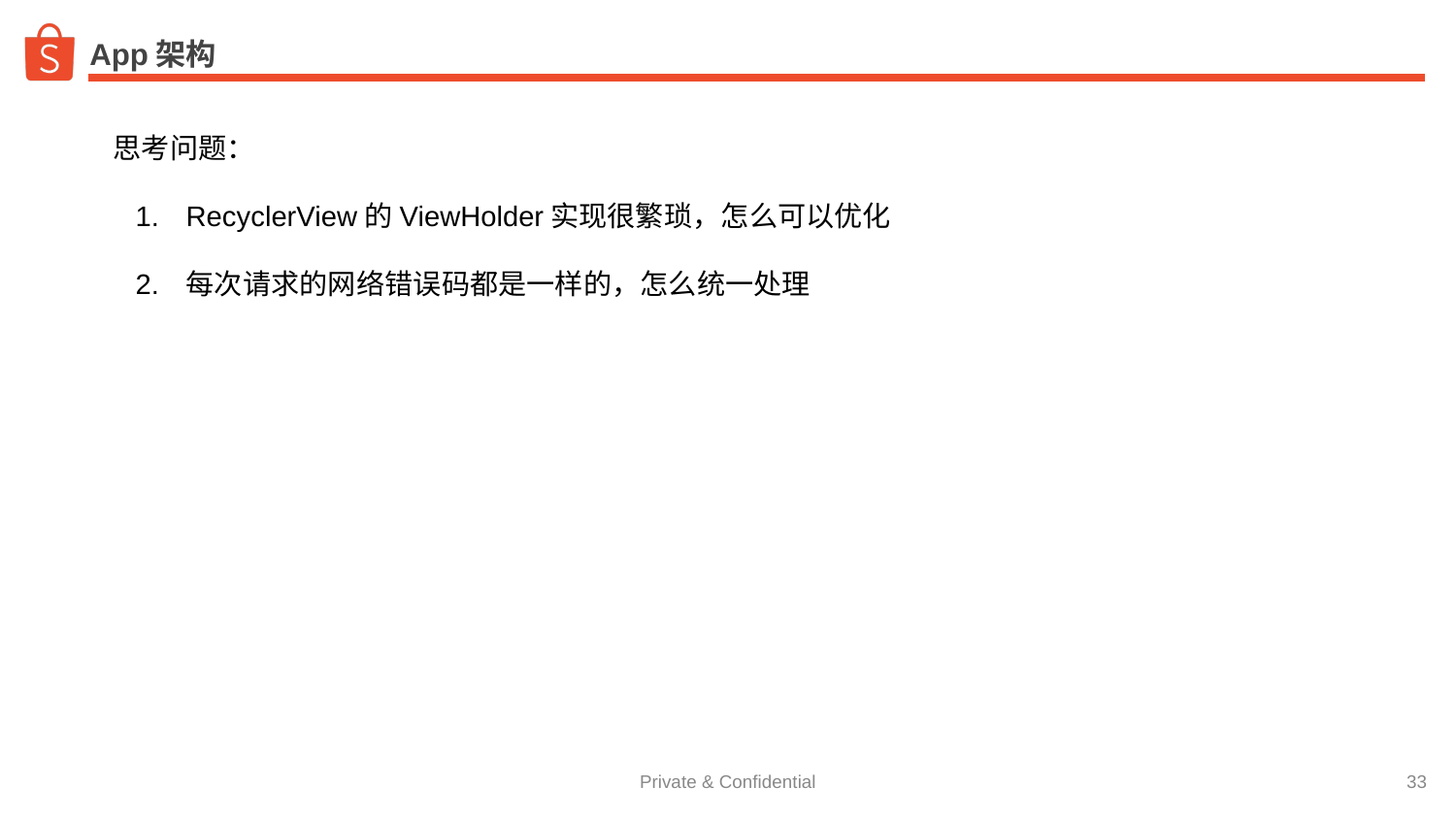

# SharedPreferences存储
App架构
思考问题：

RecyclerView的ViewHolder实现很繁琐，怎么可以优化

每次请求的网络错误码都是一样的，怎么统一处理
33